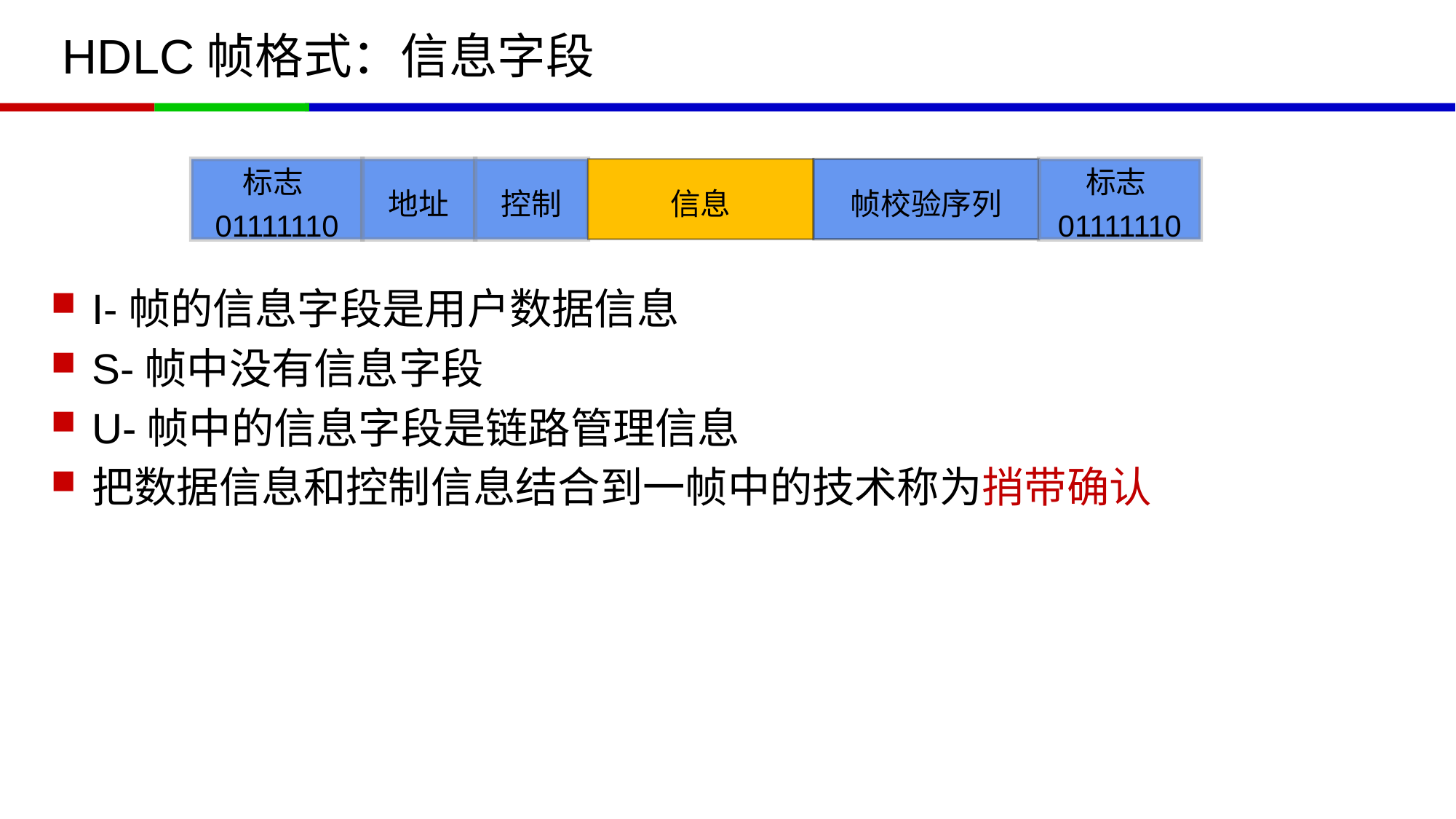

# HDLC帧格式：信息字段
标志01111110
地址
控制
信息
帧校验序列
标志01111110
I-帧的信息字段是用户数据信息
S-帧中没有信息字段
U-帧中的信息字段是链路管理信息
把数据信息和控制信息结合到一帧中的技术称为捎带确认

104